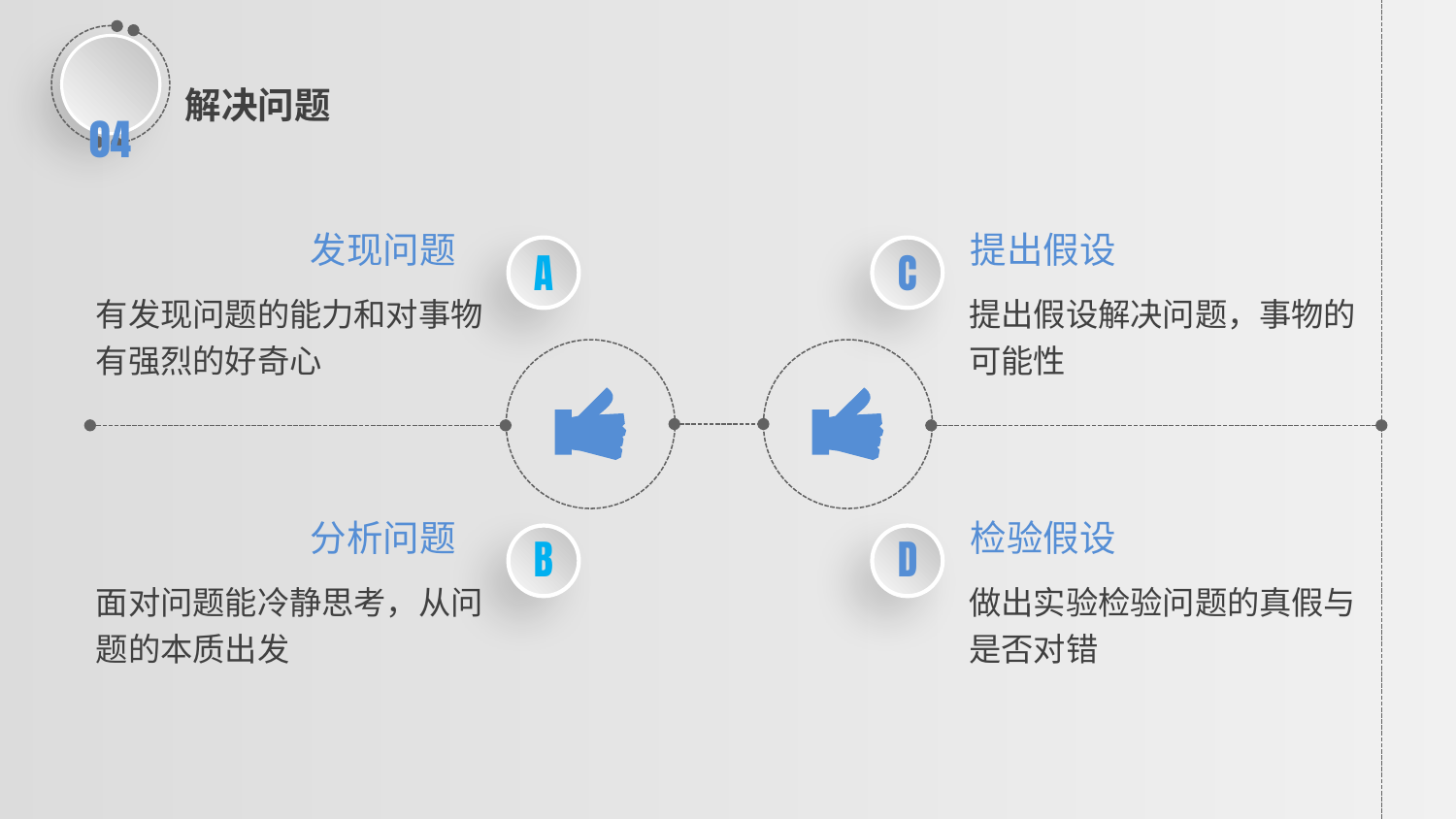

04
解决问题
发现问题
提出假设

A
C
有发现问题的能力和对事物有强烈的好奇心
提出假设解决问题，事物的可能性

分析问题
检验假设

B
D
面对问题能冷静思考，从问题的本质出发
做出实验检验问题的真假与是否对错
延时符